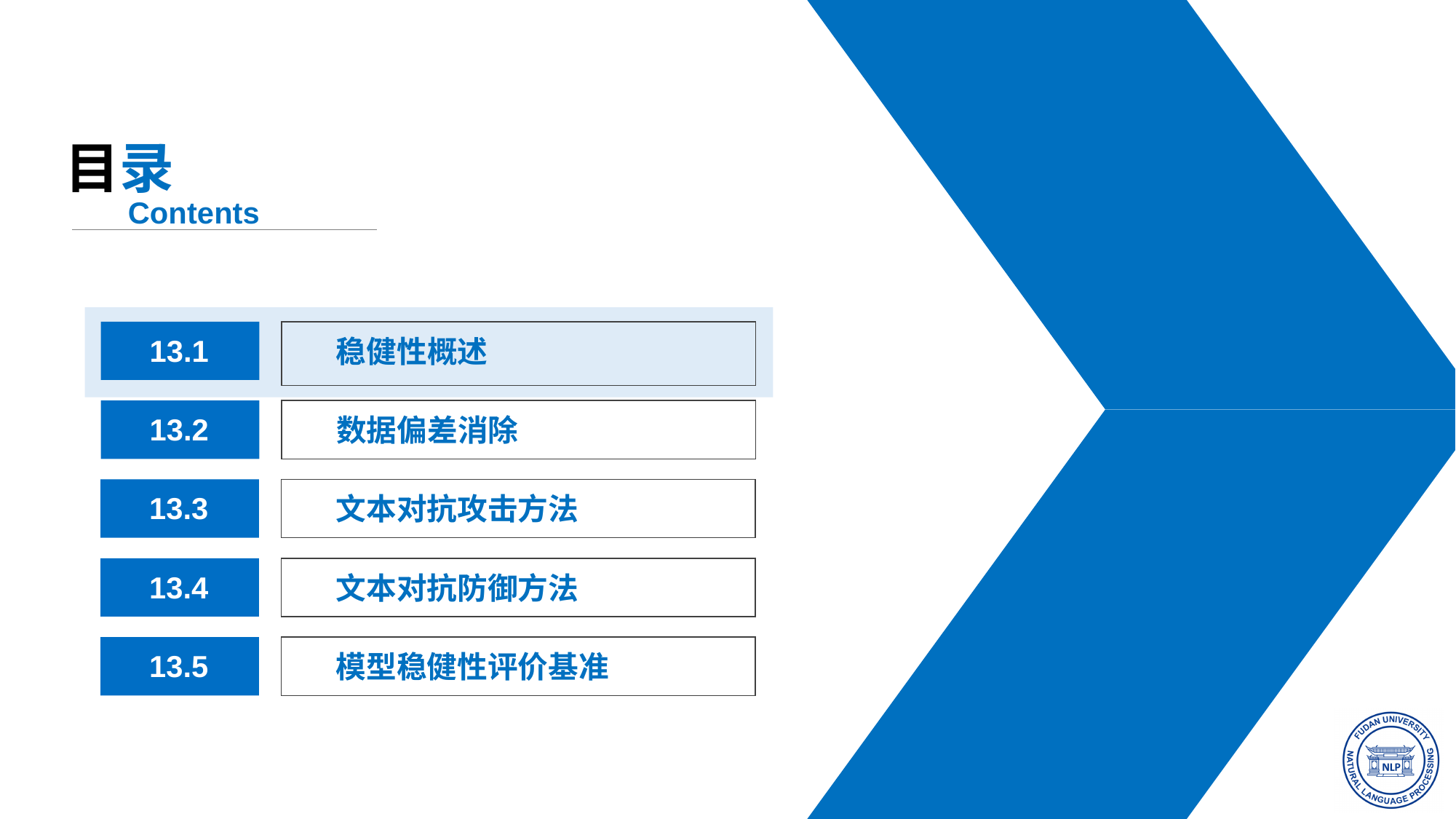

目录
Contents

稳健性概述

13.1

13.2

数据偏差消除

13.3

文本对抗攻击方法

13.4

文本对抗防御方法

13.5

模型稳健性评价基准
4